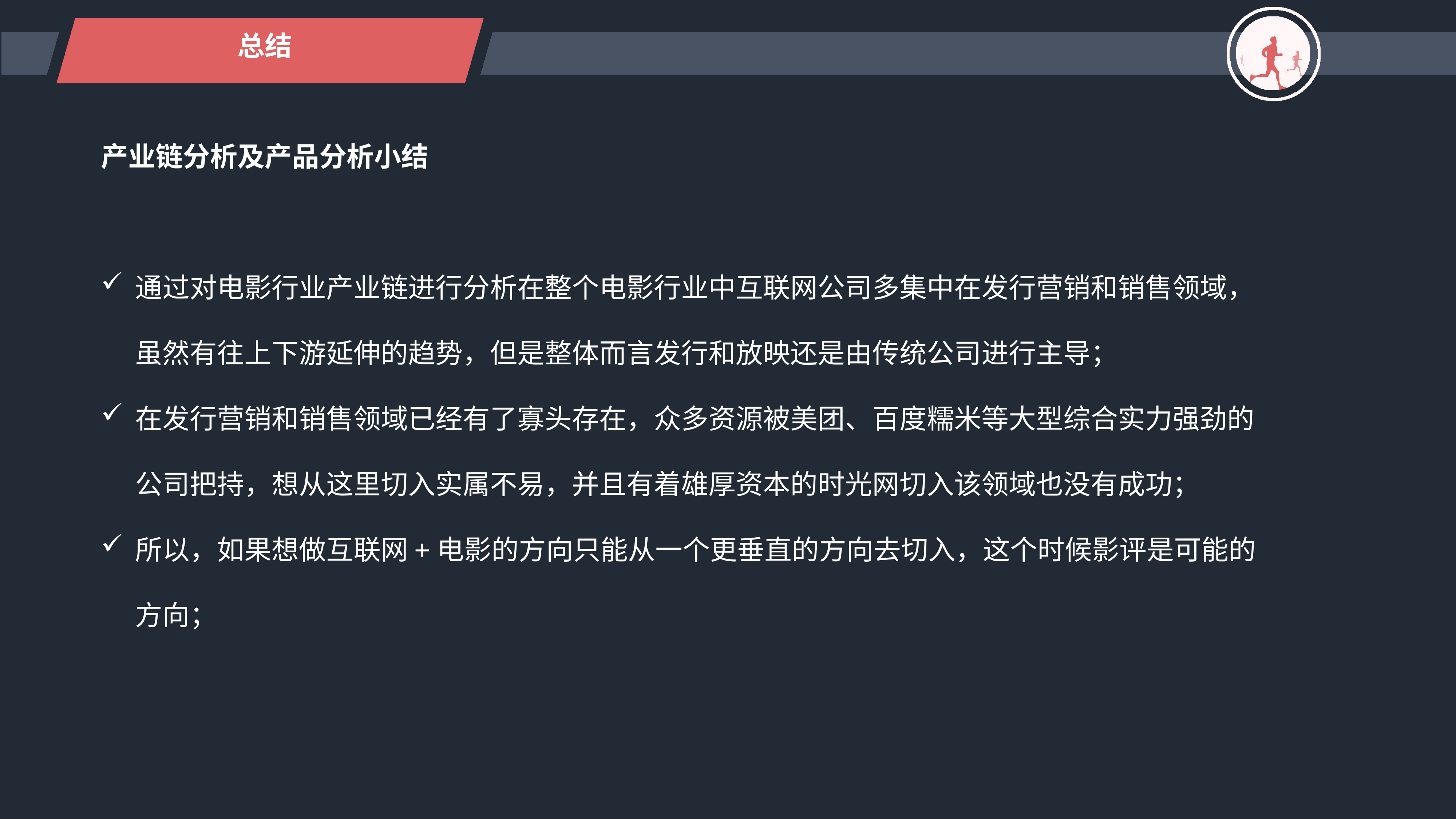

# 总结
产业链分析及产品分析小结

通过对电影行业产业链进行分析在整个电影行业中互联网公司多集中在发行营销和销售领域，虽然有往上下游延伸的趋势，但是整体而言发行和放映还是由传统公司进行主导；
在发行营销和销售领域已经有了寡头存在，众多资源被美团、百度糯米等大型综合实力强劲的公司把持，想从这里切入实属不易，并且有着雄厚资本的时光网切入该领域也没有成功；
所以，如果想做互联网+电影的方向只能从一个更垂直的方向去切入，这个时候影评是可能的方向；